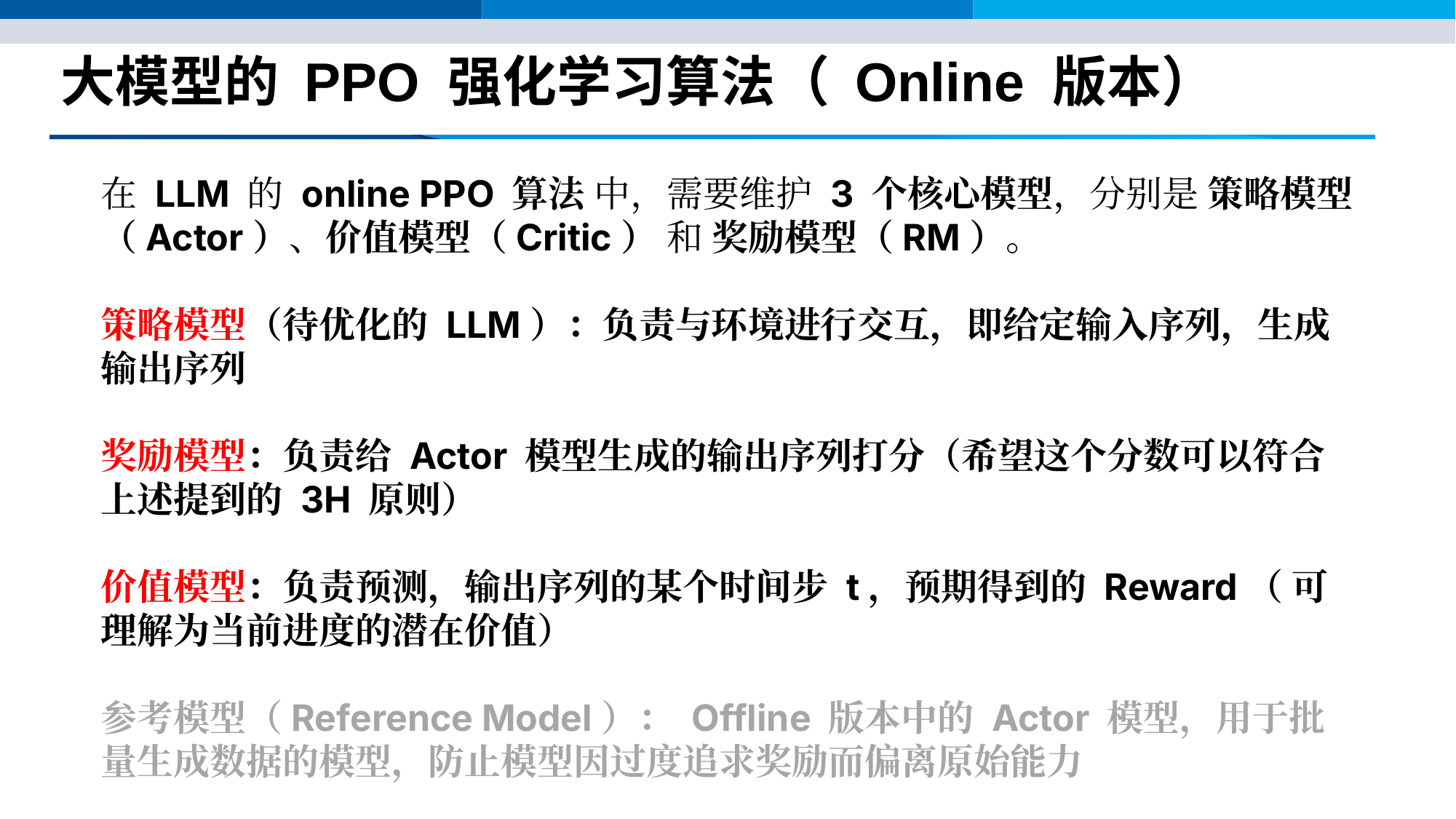

# 大模型的 PPO 强化学习算法（ Online 版本）
在 LLM 的 online PPO 算法 中，需要维护 3 个核心模型，分别是 策略模型（Actor）、价值模型（Critic） 和 奖励模型（RM）。

策略模型（待优化的 LLM）：负责与环境进行交互，即给定输入序列，生成输出序列

奖励模型：负责给 Actor 模型生成的输出序列打分（希望这个分数可以符合上述提到的 3H 原则）

价值模型：负责预测，输出序列的某个时间步 t，预期得到的 Reward（ 可理解为当前进度的潜在价值）

参考模型（Reference Model）： Offline 版本中的 Actor 模型，用于批量生成数据的模型，防止模型因过度追求奖励而偏离原始能力